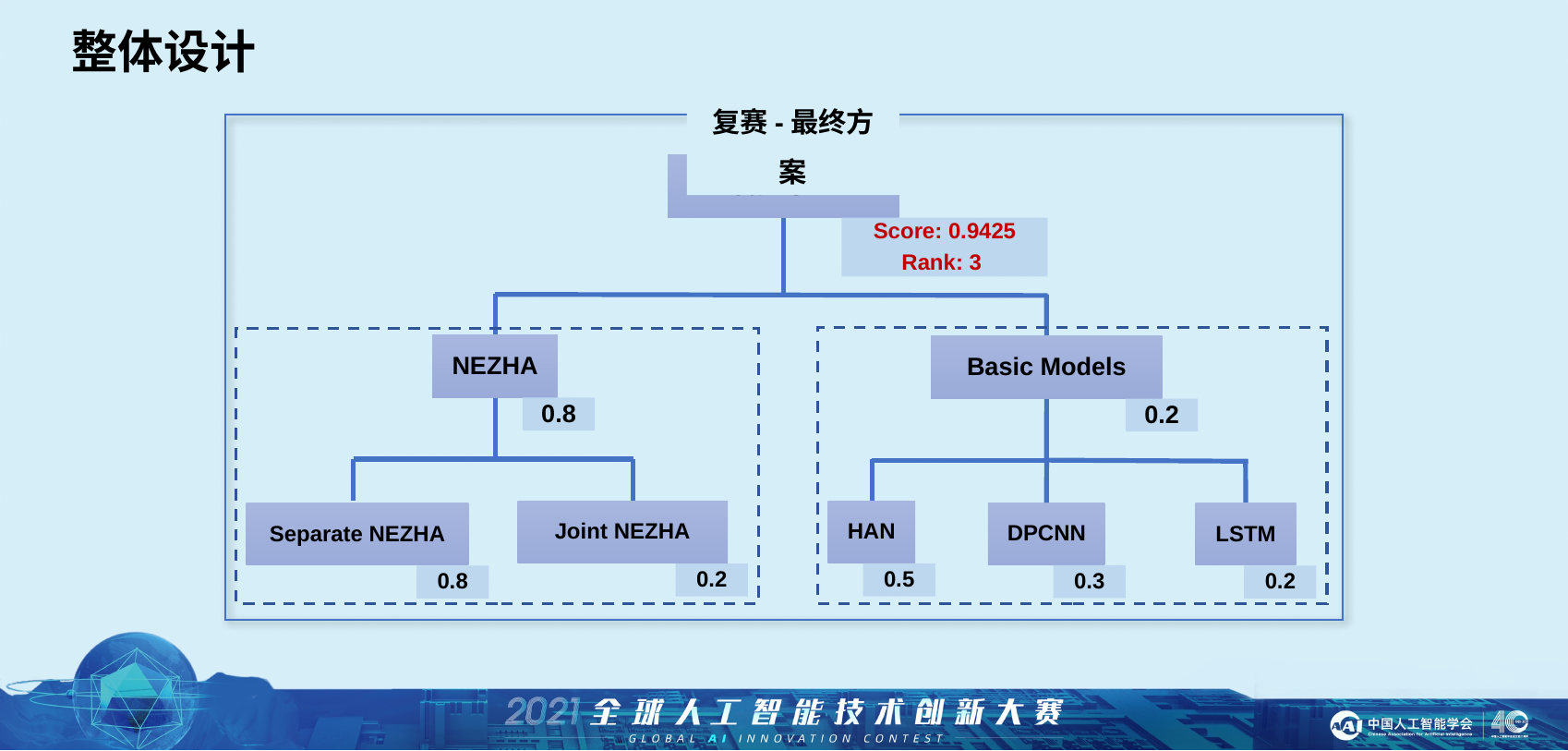

整体设计
复赛-最终方案

Noah’s Ark
Score: 0.9425
Rank: 3

NEZHA
Basic Models
0.8
0.2
Joint NEZHA
HAN
DPCNN
Separate NEZHA
LSTM
0.5
0.2
0.3
0.8
0.2